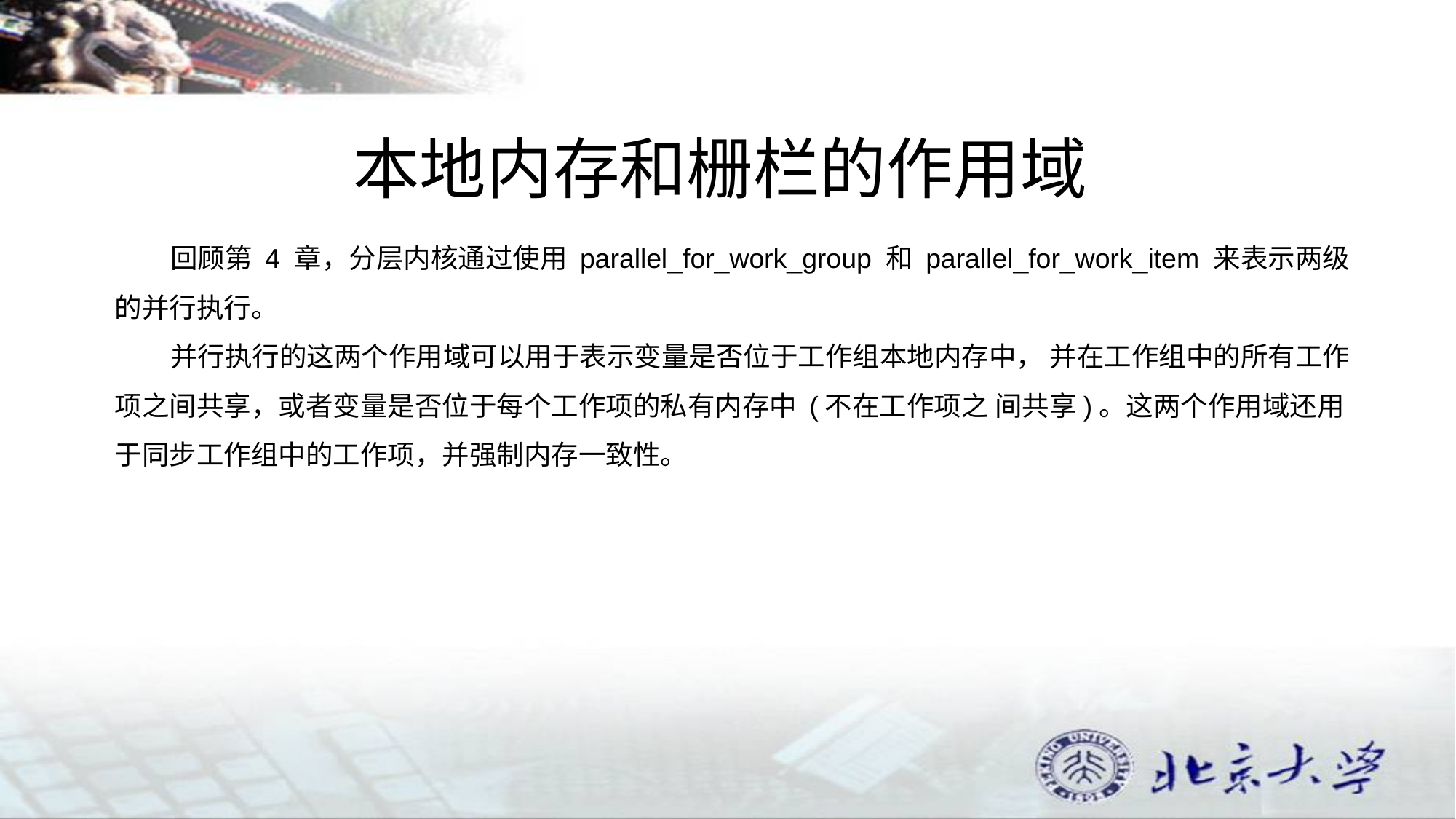

# 本地内存和栅栏的作用域
        回顾第 4 章，分层内核通过使用 parallel_for_work_group 和 parallel_for_work_item 来表示两级的并行执行。
        并行执行的这两个作用域可以用于表示变量是否位于工作组本地内存中， 并在工作组中的所有工作项之间共享，或者变量是否位于每个工作项的私有内存中 (不在工作项之 间共享)。这两个作用域还用于同步工作组中的工作项，并强制内存一致性。